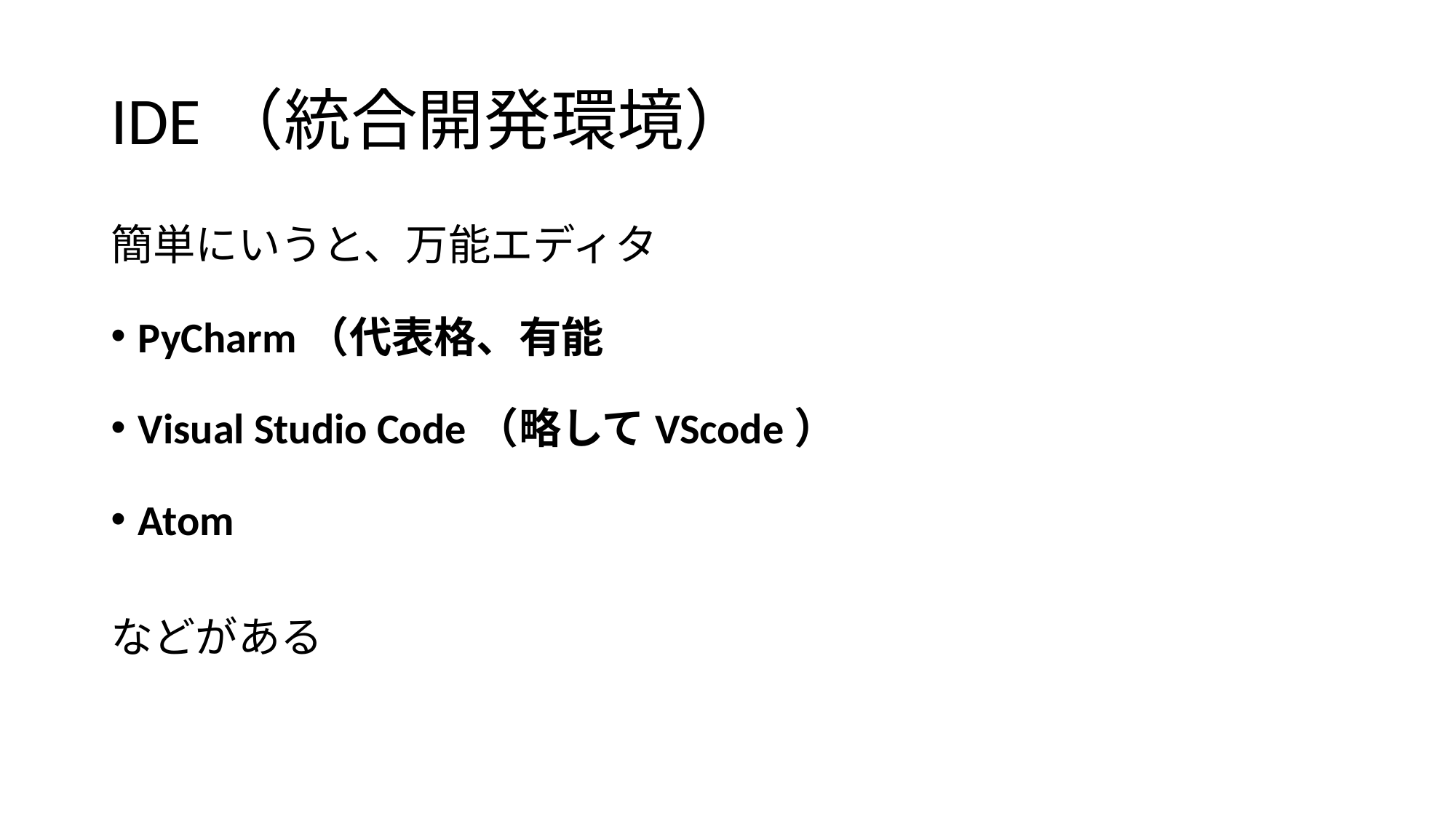

# IDE（統合開発環境）
簡単にいうと、万能エディタ
PyCharm（代表格、有能
Visual Studio Code（略してVScode）
Atom
などがある